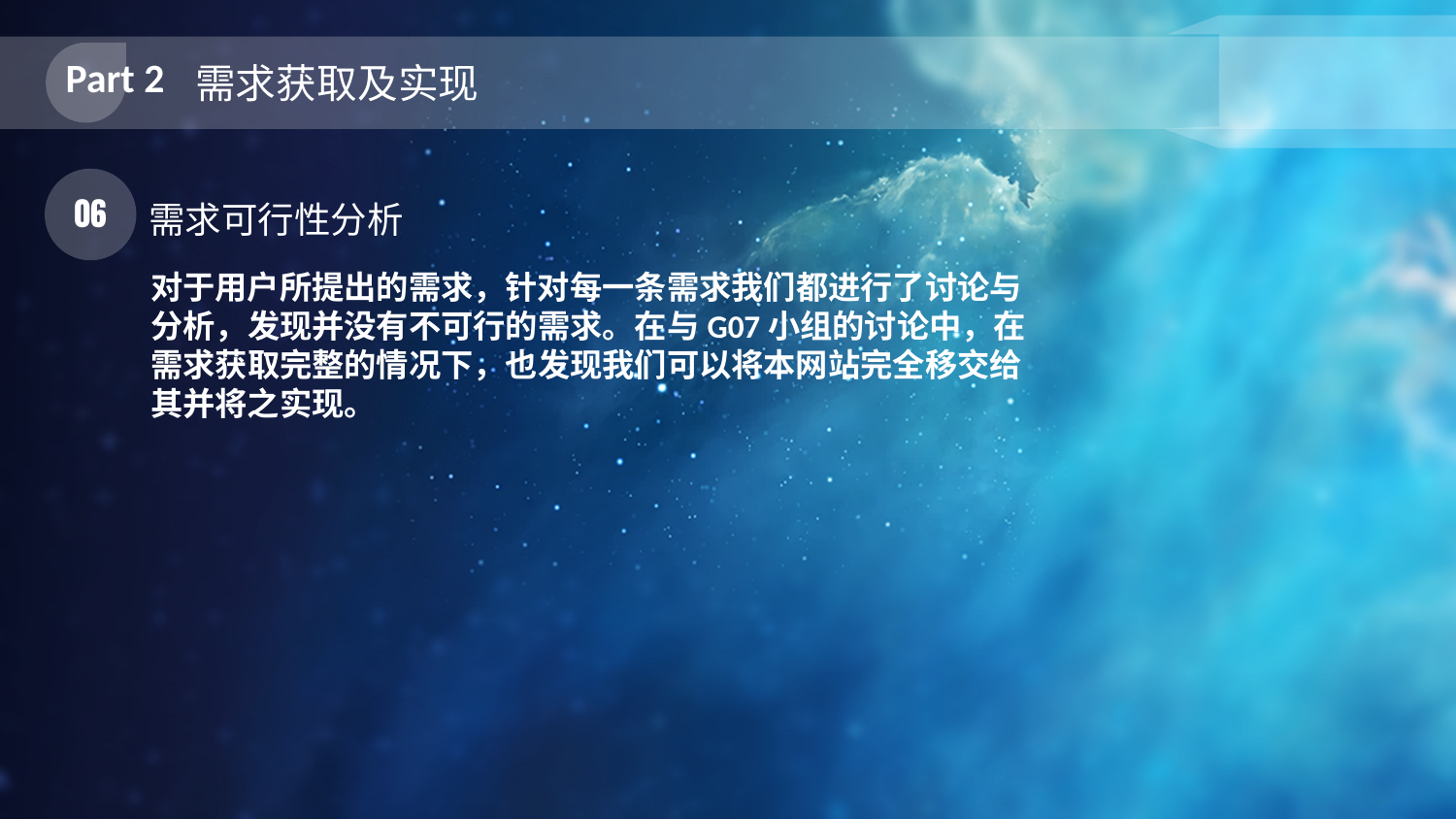

Part 2
需求获取及实现
06
需求可行性分析
对于用户所提出的需求，针对每一条需求我们都进行了讨论与分析，发现并没有不可行的需求。在与G07小组的讨论中，在需求获取完整的情况下，也发现我们可以将本网站完全移交给其并将之实现。